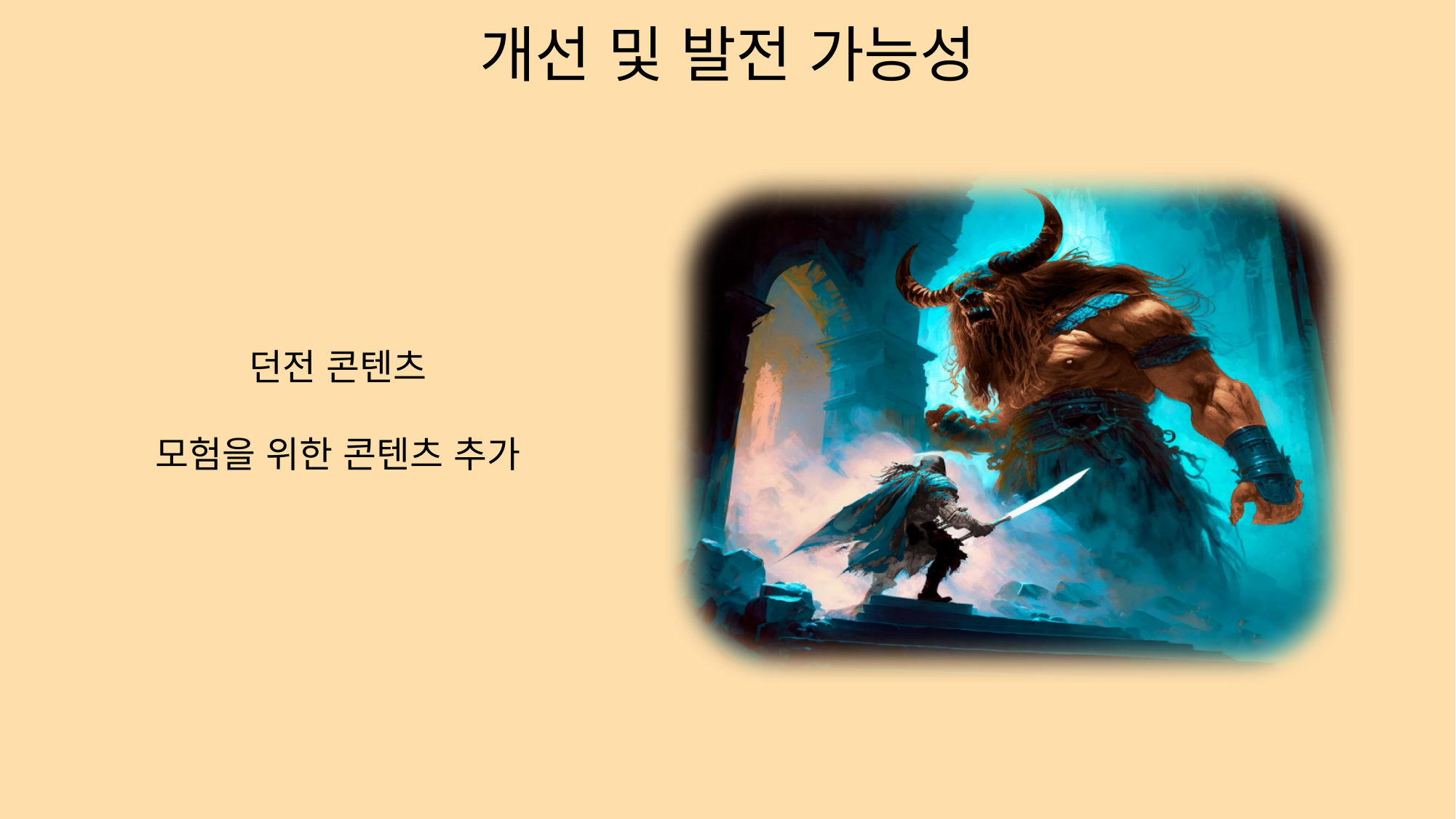

개선 및 발전 가능성

던전 콘텐츠

모험을 위한 콘텐츠 추가